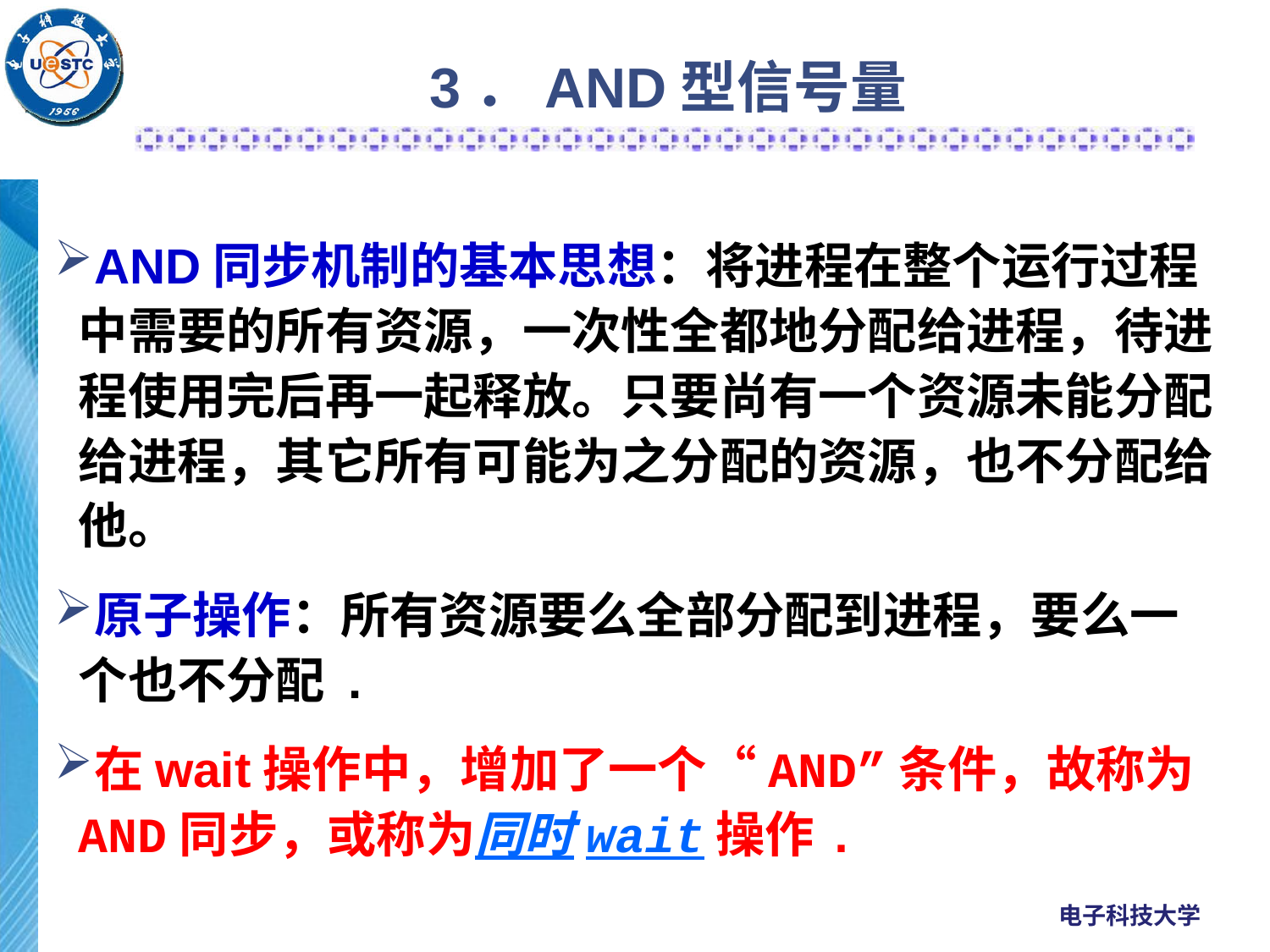

# 3．AND型信号量
AND同步机制的基本思想：将进程在整个运行过程中需要的所有资源，一次性全都地分配给进程，待进程使用完后再一起释放。只要尚有一个资源未能分配给进程，其它所有可能为之分配的资源，也不分配给他。
原子操作：所有资源要么全部分配到进程，要么一个也不分配 .
在wait操作中，增加了一个“AND”条件，故称为AND同步，或称为同时wait操作.